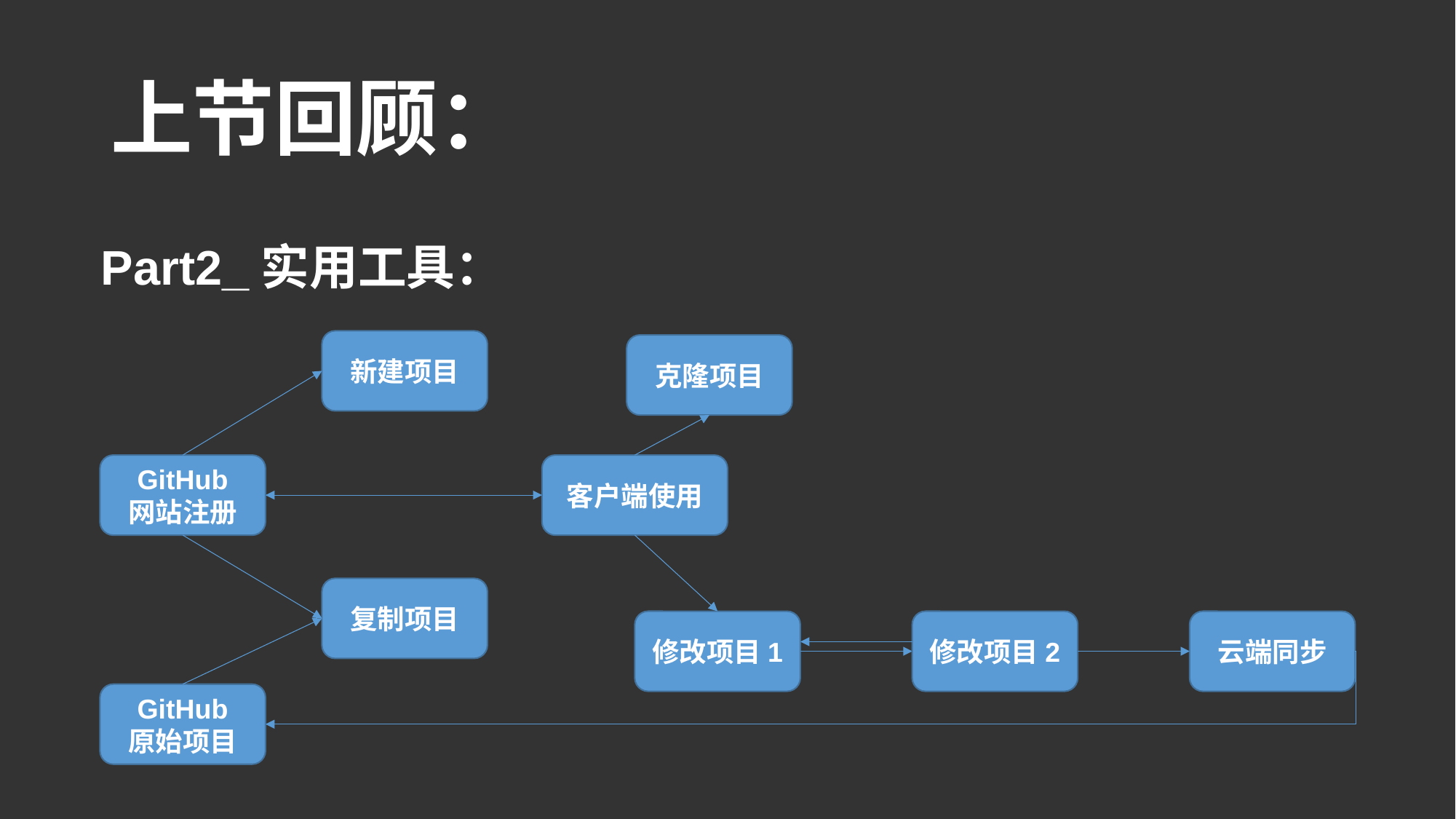

# 上节回顾：
Part2_实用工具：
新建项目
克隆项目
GitHub
网站注册
客户端使用
复制项目
修改项目1
修改项目2
云端同步
GitHub
原始项目